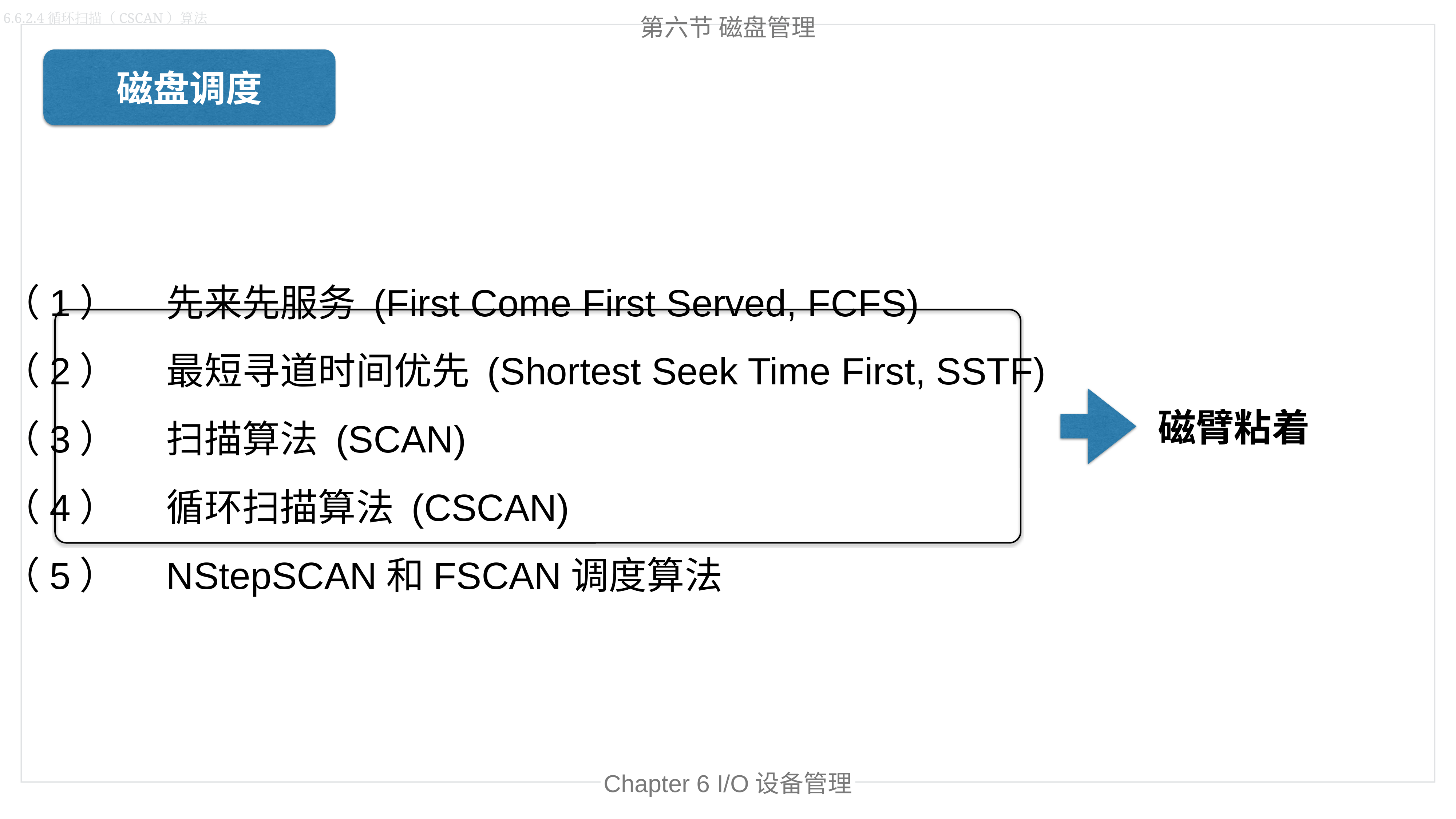

6.6.2.4循环扫描（CSCAN）算法
第六节 磁盘管理

磁盘调度
（1）	先来先服务 (First Come First Served, FCFS)
（2）	最短寻道时间优先 (Shortest Seek Time First, SSTF)
（3）	扫描算法 (SCAN)
（4）	循环扫描算法 (CSCAN)
（5）	NStepSCAN和FSCAN调度算法

磁臂粘着
Chapter 6 I/O设备管理
Chapter 处理器管理